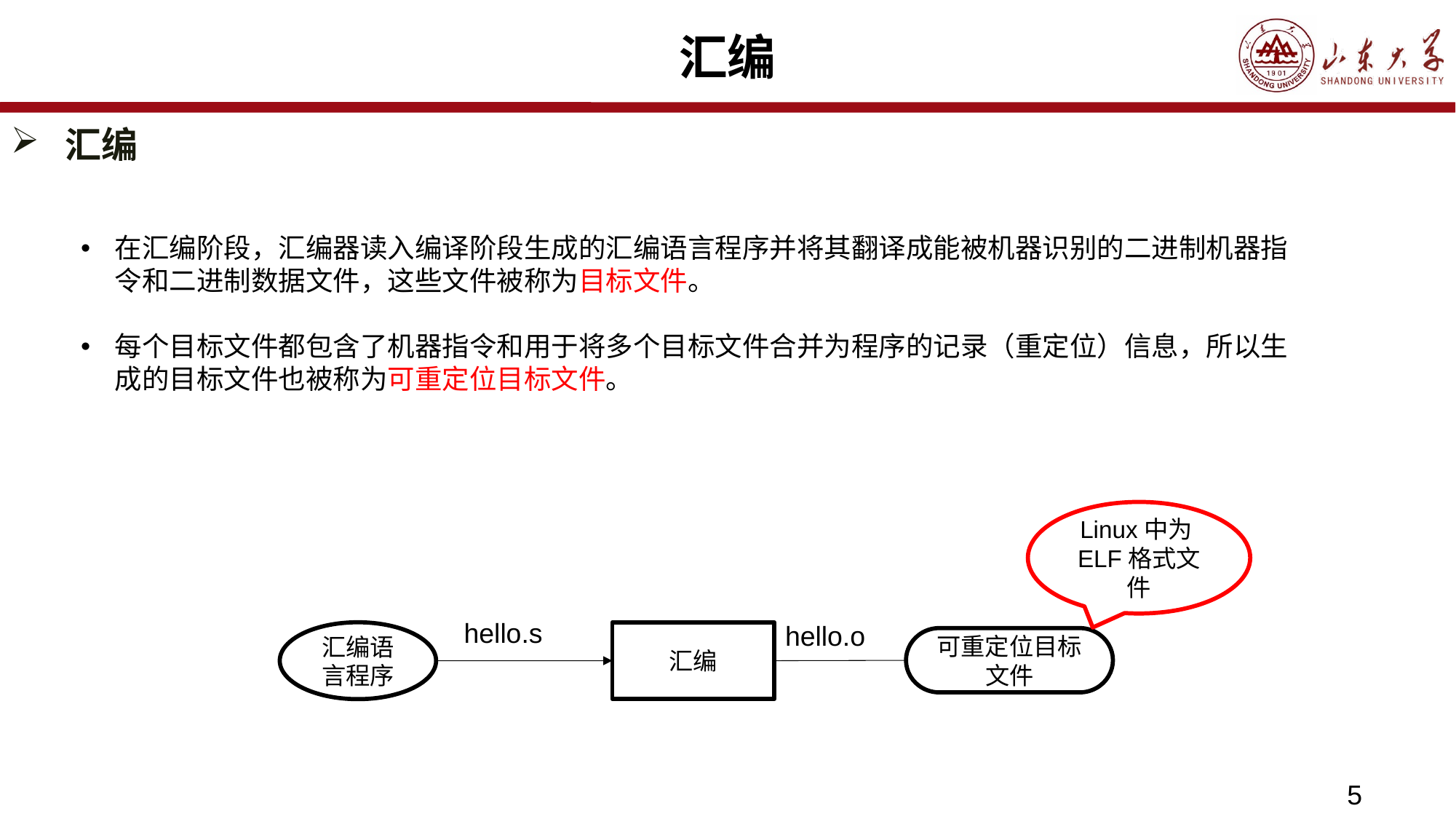

# 汇编
汇编

在汇编阶段，汇编器读入编译阶段生成的汇编语言程序并将其翻译成能被机器识别的二进制机器指令和二进制数据文件，这些文件被称为目标文件。

每个目标文件都包含了机器指令和用于将多个目标文件合并为程序的记录（重定位）信息，所以生成的目标文件也被称为可重定位目标文件。

Linux中为ELF格式文件
hello.s
hello.o
汇编语言程序
汇编
可重定位目标文件
5